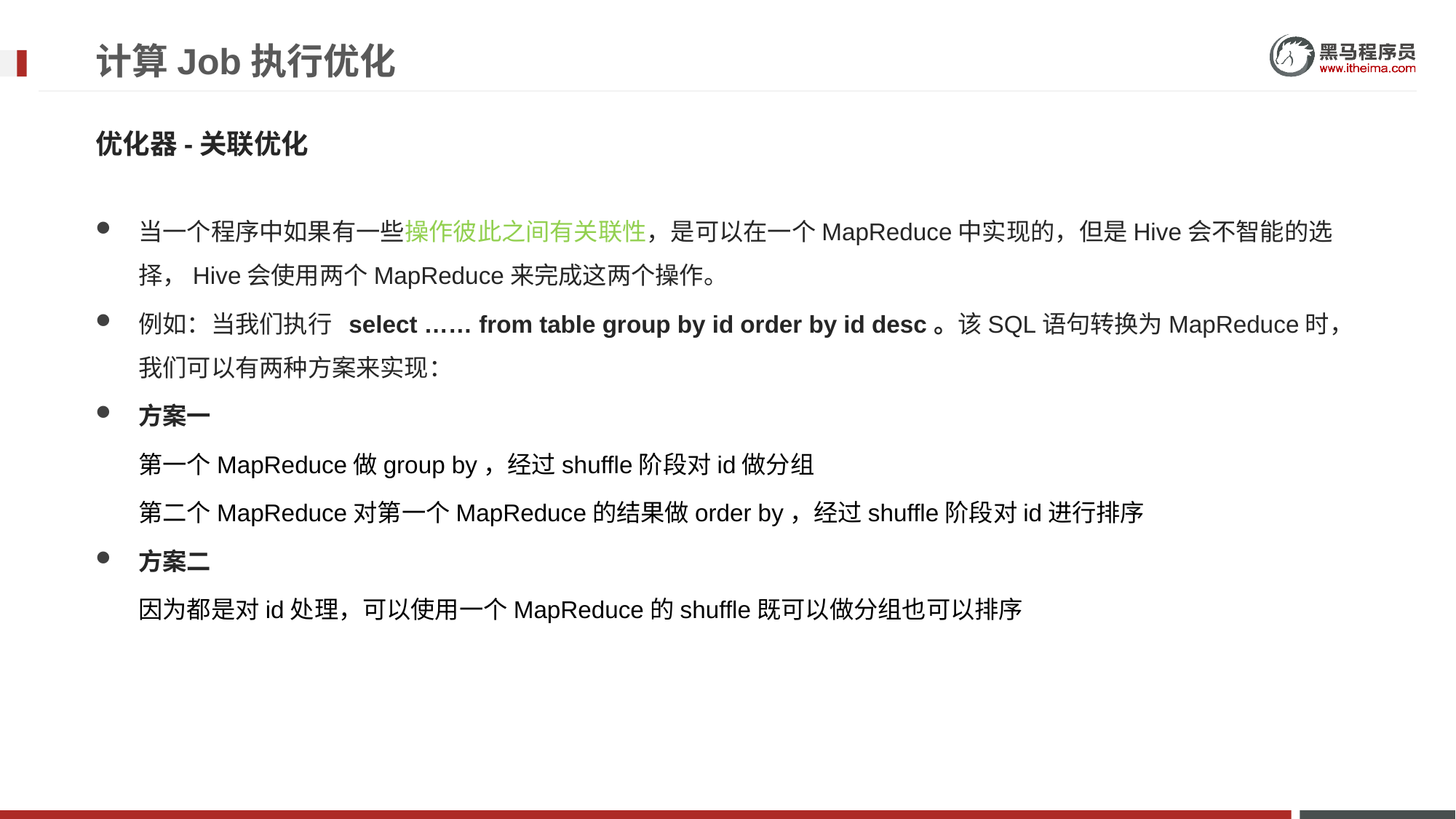

# 计算Job执行优化
优化器-关联优化
当一个程序中如果有一些操作彼此之间有关联性，是可以在一个MapReduce中实现的，但是Hive会不智能的选择，Hive会使用两个MapReduce来完成这两个操作。
例如：当我们执行  select …… from table group by id order by id desc。该SQL语句转换为MapReduce时，我们可以有两种方案来实现：
方案一
第一个MapReduce做group by，经过shuffle阶段对id做分组
第二个MapReduce对第一个MapReduce的结果做order by，经过shuffle阶段对id进行排序
方案二
因为都是对id处理，可以使用一个MapReduce的shuffle既可以做分组也可以排序